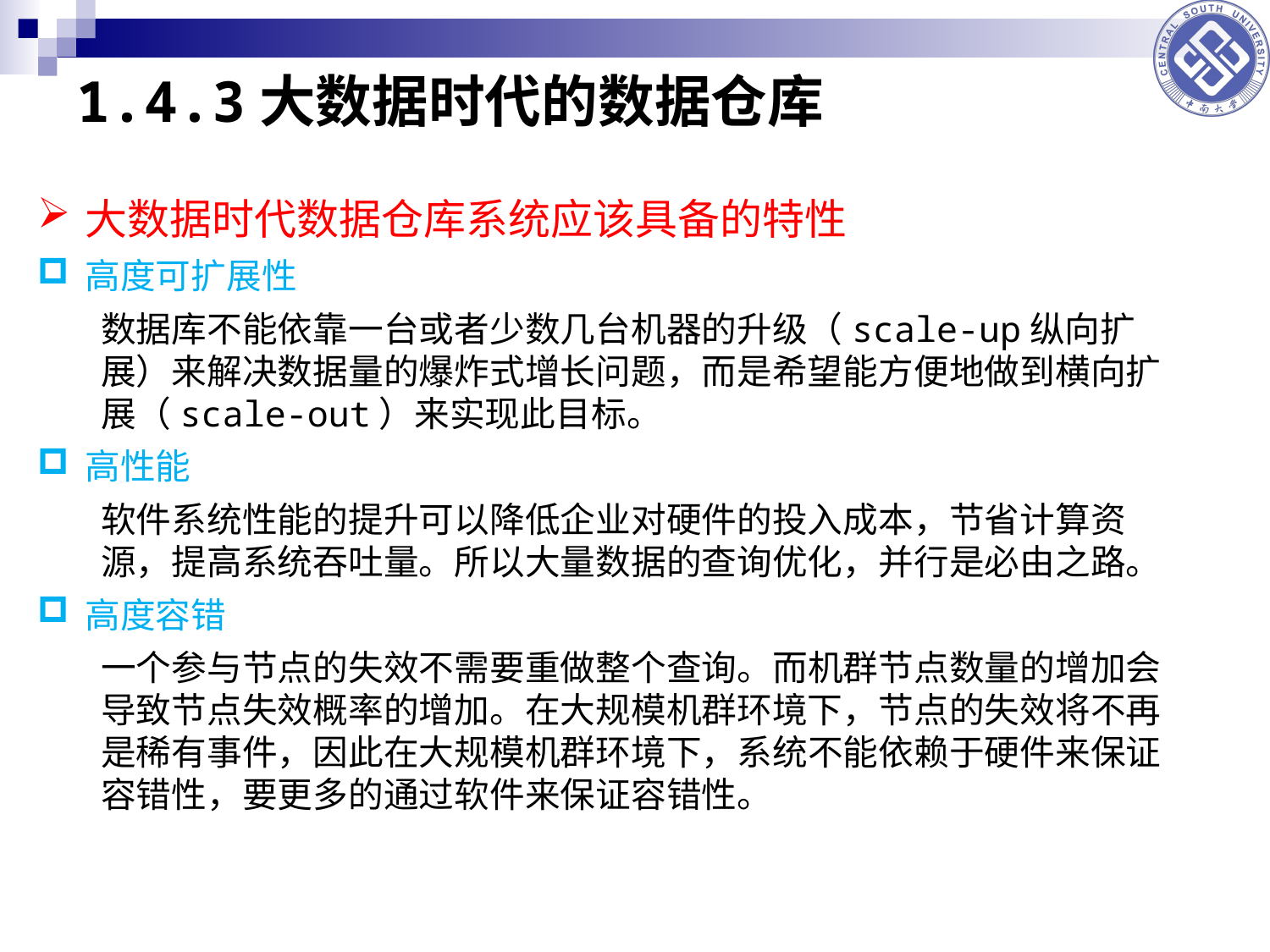

# 1.4.3大数据时代的数据仓库
大数据时代数据仓库系统应该具备的特性
高度可扩展性
数据库不能依靠一台或者少数几台机器的升级（scale-up纵向扩展）来解决数据量的爆炸式增长问题，而是希望能方便地做到横向扩展（scale-out）来实现此目标。
高性能
软件系统性能的提升可以降低企业对硬件的投入成本，节省计算资源，提高系统吞吐量。所以大量数据的查询优化，并行是必由之路。
高度容错
一个参与节点的失效不需要重做整个查询。而机群节点数量的增加会导致节点失效概率的增加。在大规模机群环境下，节点的失效将不再是稀有事件，因此在大规模机群环境下，系统不能依赖于硬件来保证容错性，要更多的通过软件来保证容错性。